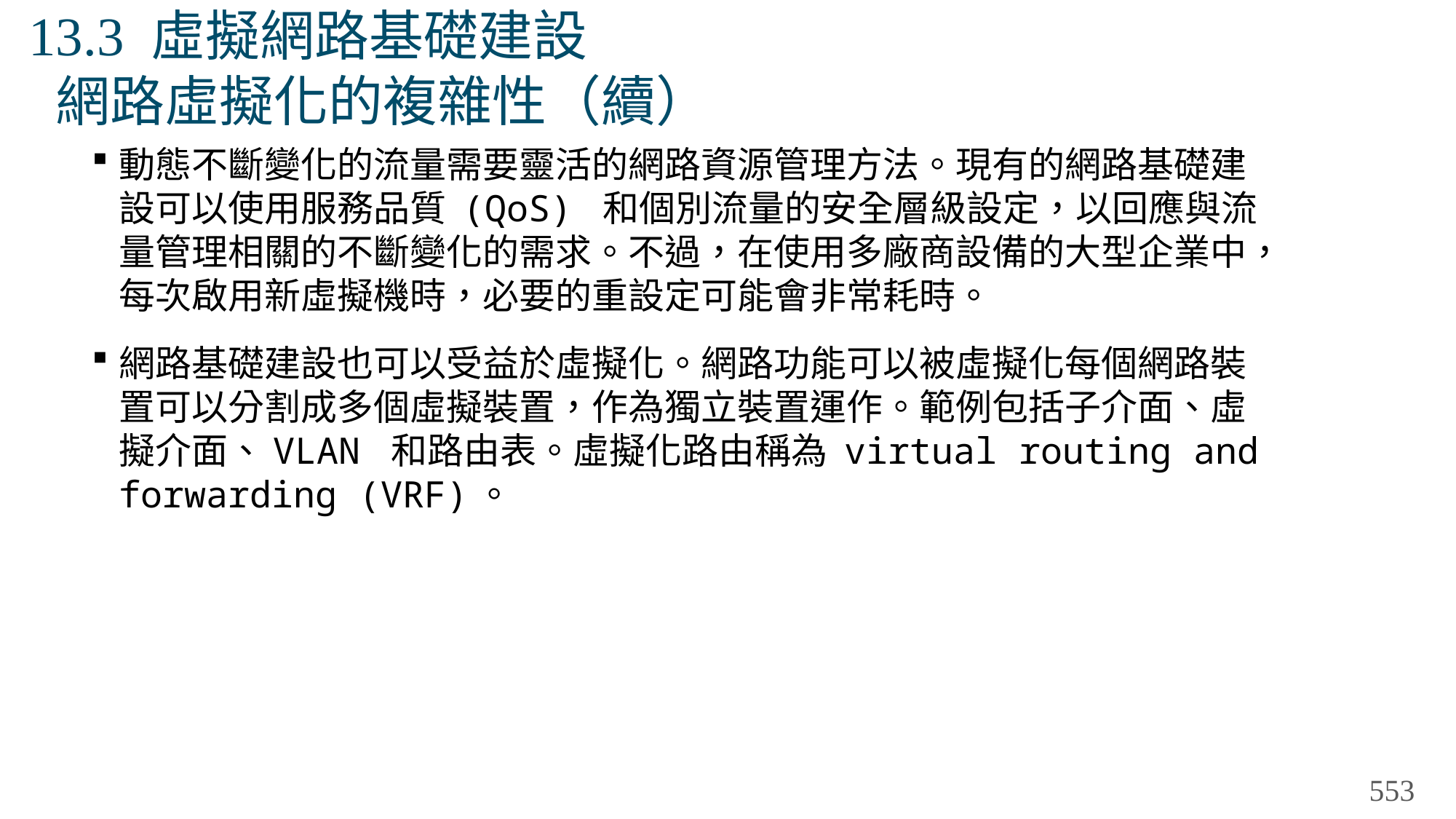

# 13.3 虛擬網路基礎建設 網路虛擬化的複雜性（續）
動態不斷變化的流量需要靈活的網路資源管理方法。現有的網路基礎建設可以使用服務品質 (QoS) 和個別流量的安全層級設定，以回應與流量管理相關的不斷變化的需求。不過，在使用多廠商設備的大型企業中，每次啟用新虛擬機時，必要的重設定可能會非常耗時。
網路基礎建設也可以受益於虛擬化。網路功能可以被虛擬化每個網路裝置可以分割成多個虛擬裝置，作為獨立裝置運作。範例包括子介面、虛擬介面、VLAN 和路由表。虛擬化路由稱為 virtual routing and forwarding (VRF)。
553